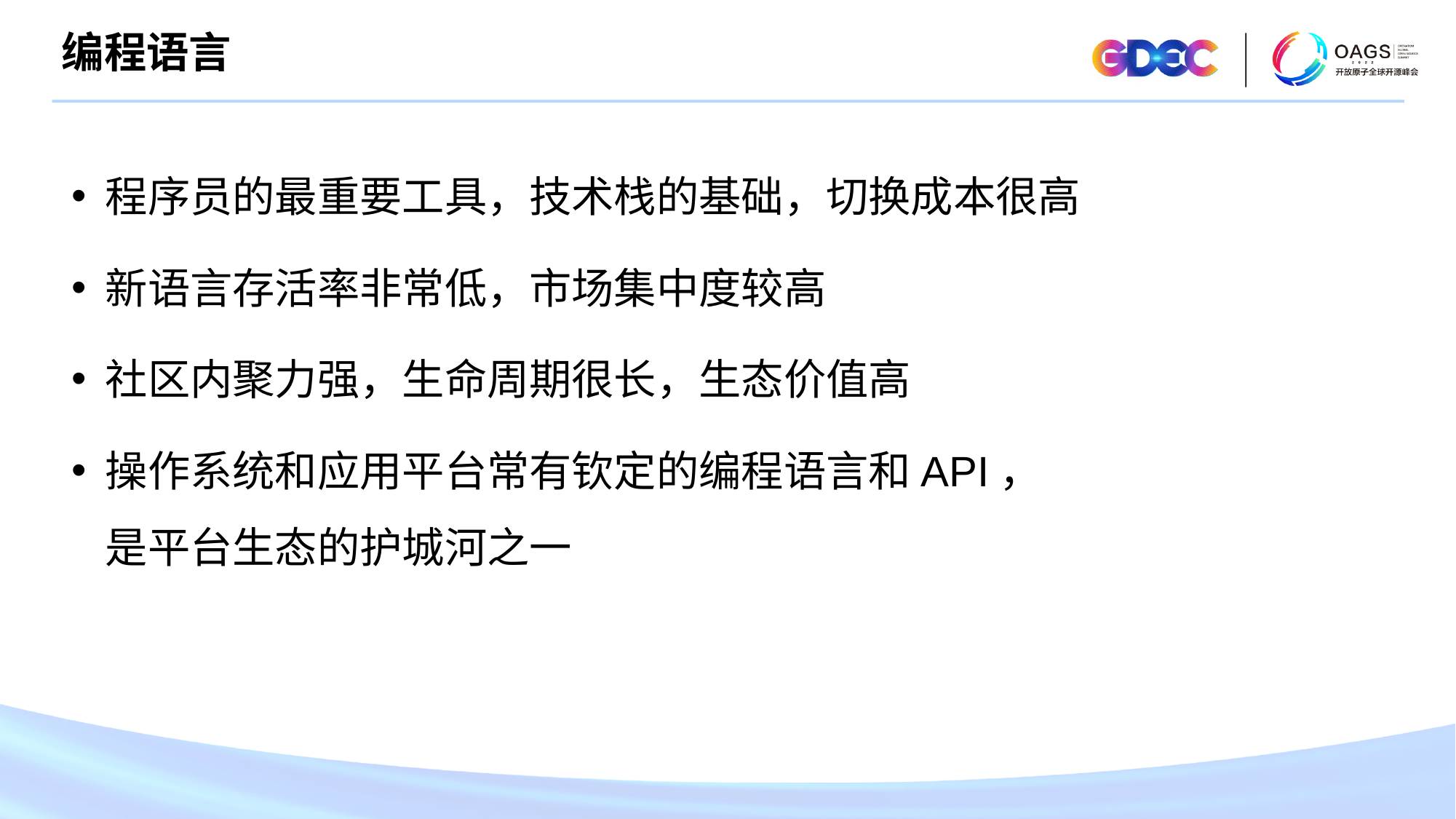

编程语言
程序员的最重要工具，技术栈的基础，切换成本很高
新语言存活率非常低，市场集中度较高
社区内聚力强，生命周期很长，生态价值高
操作系统和应用平台常有钦定的编程语言和API，
是平台生态的护城河之一